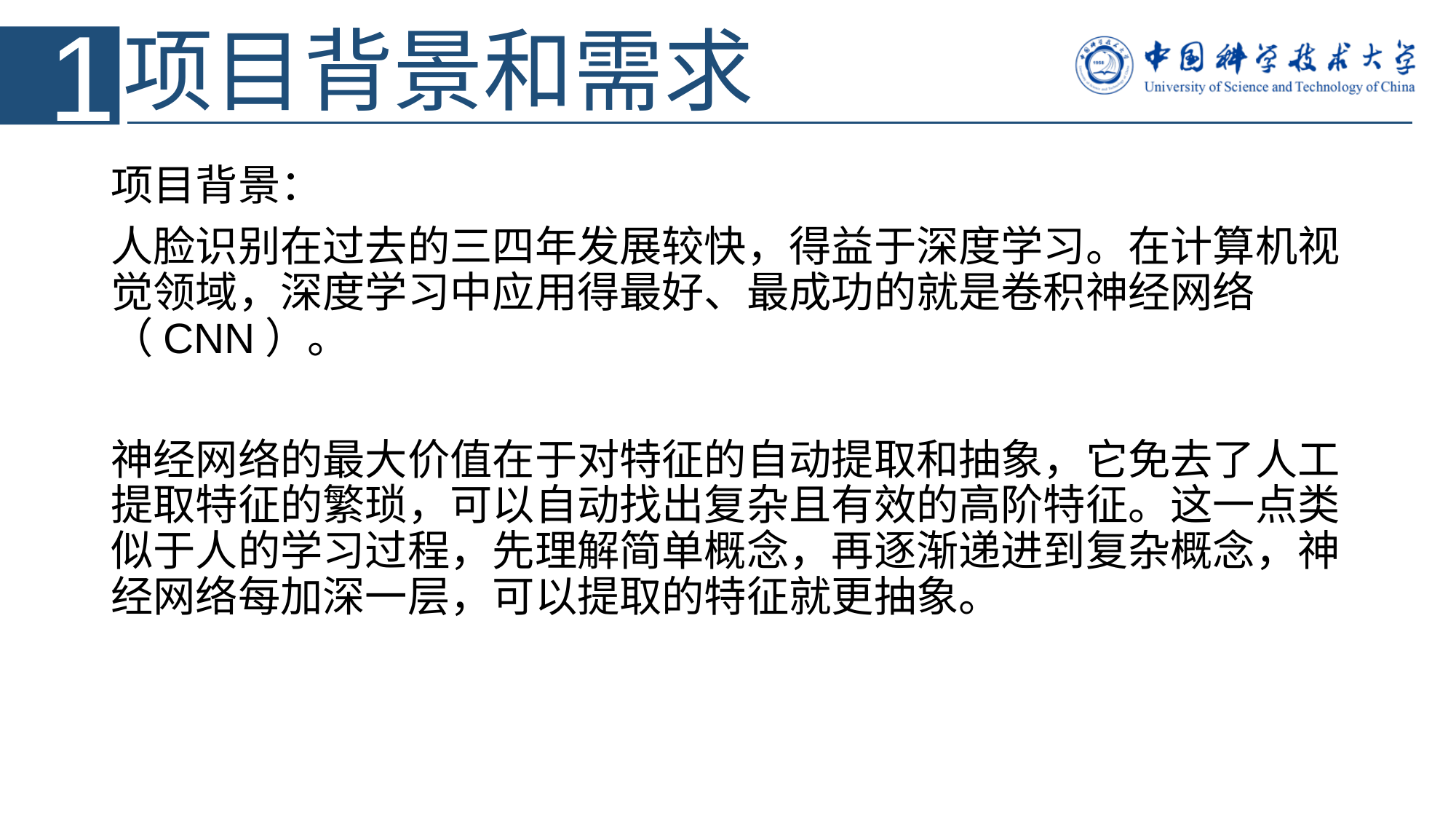

1
# 项目背景和需求
项目背景：
人脸识别在过去的三四年发展较快，得益于深度学习。在计算机视觉领域，深度学习中应用得最好、最成功的就是卷积神经网络（CNN）。

神经网络的最大价值在于对特征的自动提取和抽象，它免去了人工提取特征的繁琐，可以自动找出复杂且有效的高阶特征。这一点类似于人的学习过程，先理解简单概念，再逐渐递进到复杂概念，神经网络每加深一层，可以提取的特征就更抽象。